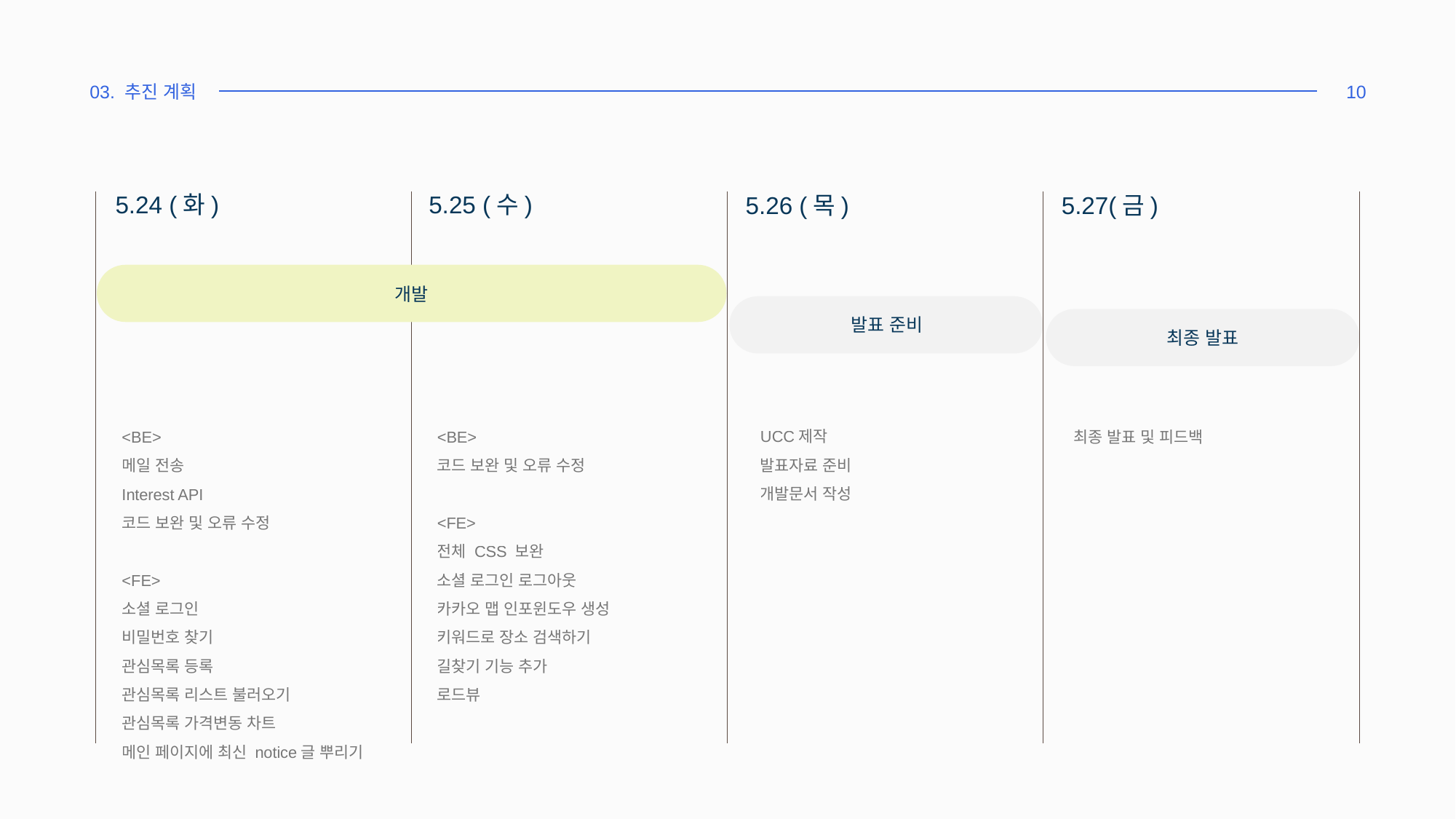

03. 추진 계획
10
5.24 (화)
5.25 (수)
5.26 (목)
5.27(금)

개발

발표 준비

최종 발표
UCC제작
발표자료 준비
개발문서 작성
최종 발표 및 피드백
<BE>
메일 전송
Interest API
코드 보완 및 오류 수정

<FE>
소셜 로그인
비밀번호 찾기
관심목록 등록
관심목록 리스트 불러오기
관심목록 가격변동 차트
메인 페이지에 최신 notice글 뿌리기
<BE>
코드 보완 및 오류 수정

<FE>
전체 CSS 보완
소셜 로그인 로그아웃
카카오 맵 인포윈도우 생성
키워드로 장소 검색하기
길찾기 기능 추가
로드뷰